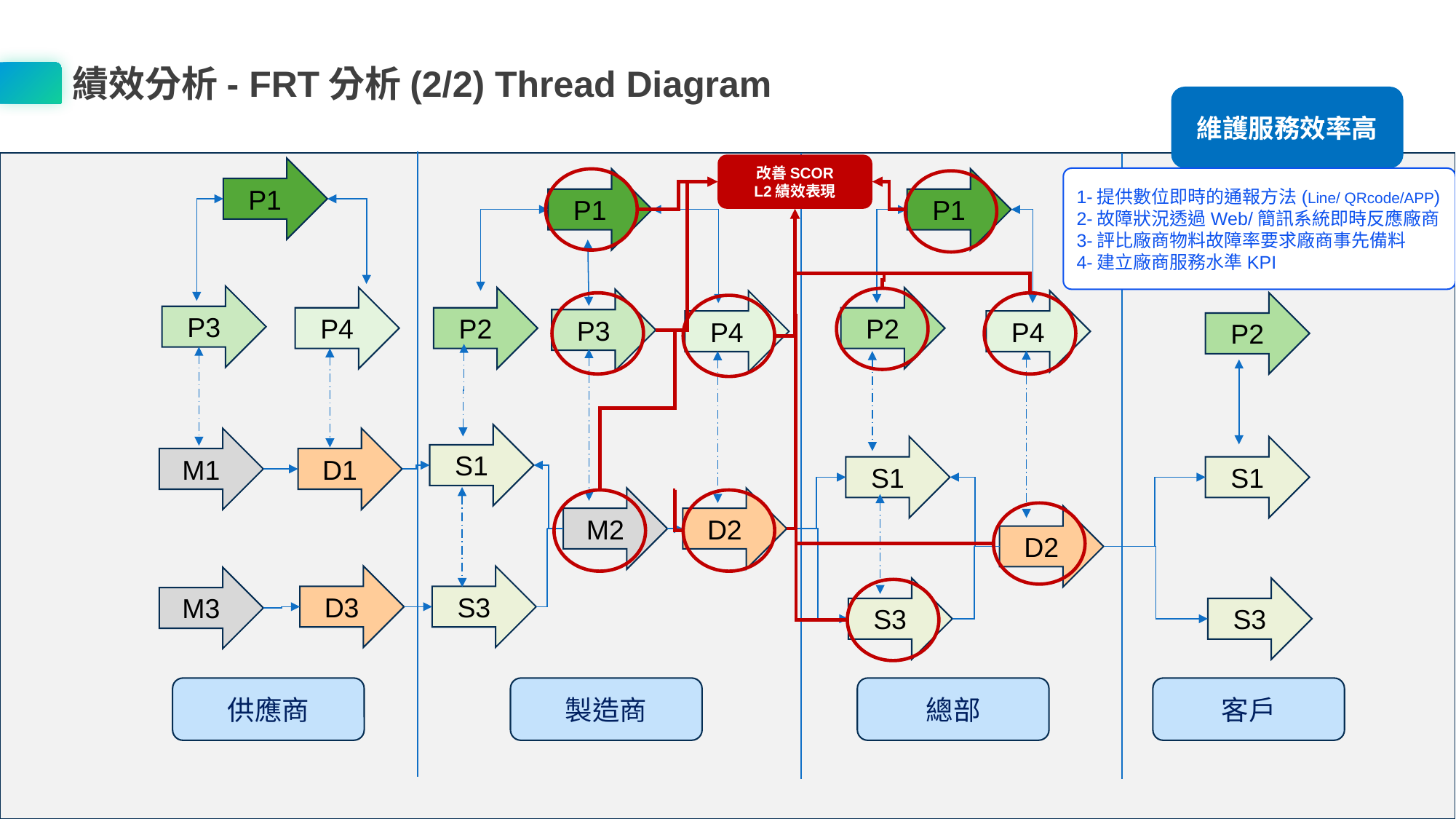

績效分析- FRT分析(2/2) Thread Diagram
維護服務效率高

改善SCOR
L2績效表現
P1
1-提供數位即時的通報方法(Line/ QRcode/APP)
2-故障狀況透過Web/簡訊系統即時反應廠商
3-評比廠商物料故障率要求廠商事先備料
4-建立廠商服務水準KPI

P1
P1

P3
P4
P2
P2

P3
P4
P4

P2

S1
D1
M1
S1
S1
M2
D2

D2
S3
D3
M3
S3
S3

製造商
總部
客戶
供應商